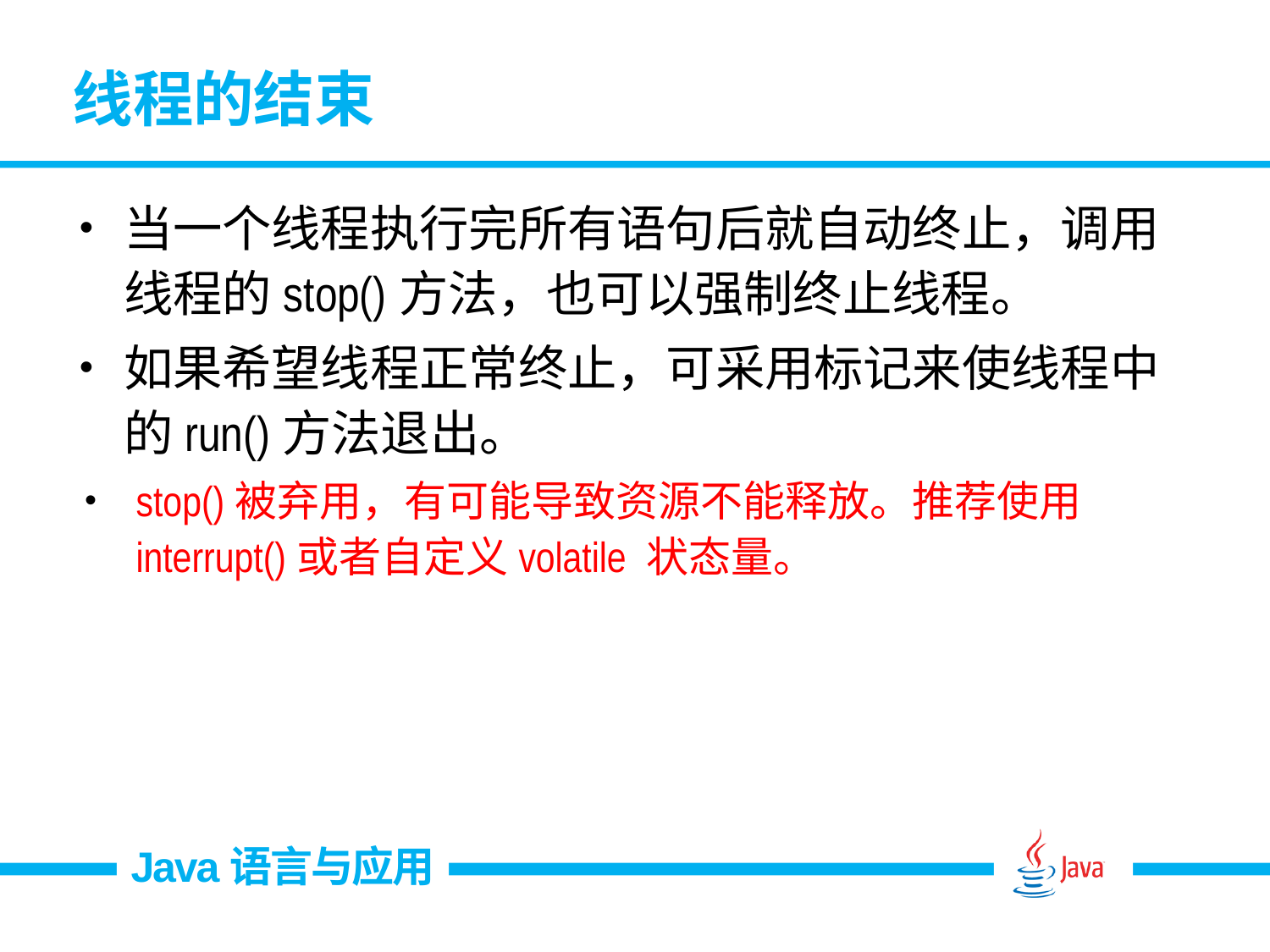

# 线程的结束
当一个线程执行完所有语句后就自动终止，调用线程的stop()方法，也可以强制终止线程。
如果希望线程正常终止，可采用标记来使线程中的run()方法退出。
stop()被弃用，有可能导致资源不能释放。推荐使用interrupt()或者自定义volatile 状态量。